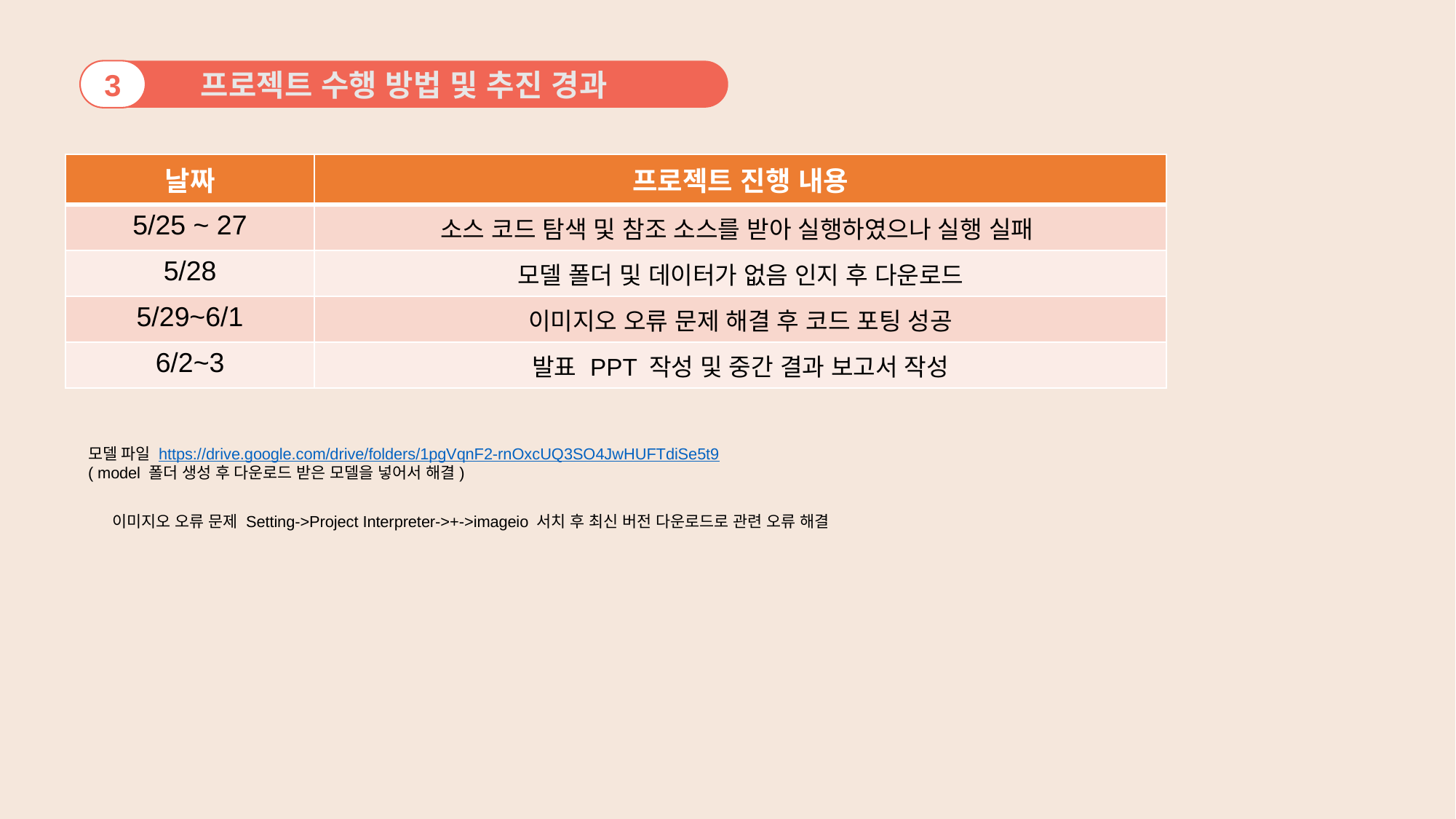

프로젝트 수행 방법 및 추진 경과
3
| 날짜 | 프로젝트 진행 내용 |
| --- | --- |
| 5/25 ~ 27 | 소스 코드 탐색 및 참조 소스를 받아 실행하였으나 실행 실패 |
| 5/28 | 모델 폴더 및 데이터가 없음 인지 후 다운로드 |
| 5/29~6/1 | 이미지오 오류 문제 해결 후 코드 포팅 성공 |
| 6/2~3 | 발표 PPT 작성 및 중간 결과 보고서 작성 |
모델 파일 https://drive.google.com/drive/folders/1pgVqnF2-rnOxcUQ3SO4JwHUFTdiSe5t9
( model 폴더 생성 후 다운로드 받은 모델을 넣어서 해결)

이미지오 오류 문제 Setting->Project Interpreter->+->imageio 서치 후 최신 버전 다운로드로 관련 오류 해결